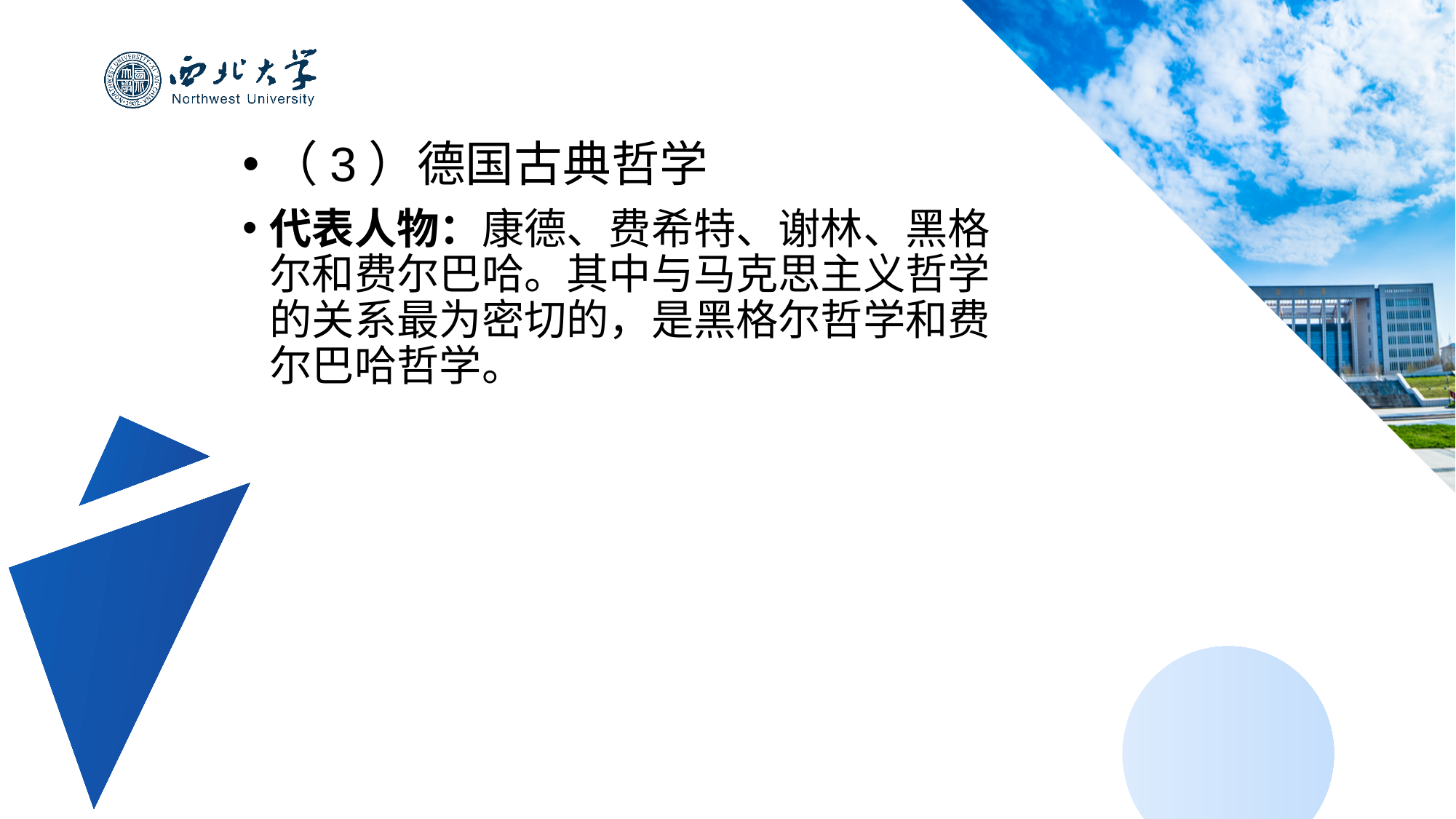

（3）德国古典哲学
代表人物：康德、费希特、谢林、黑格尔和费尔巴哈。其中与马克思主义哲学的关系最为密切的，是黑格尔哲学和费尔巴哈哲学。